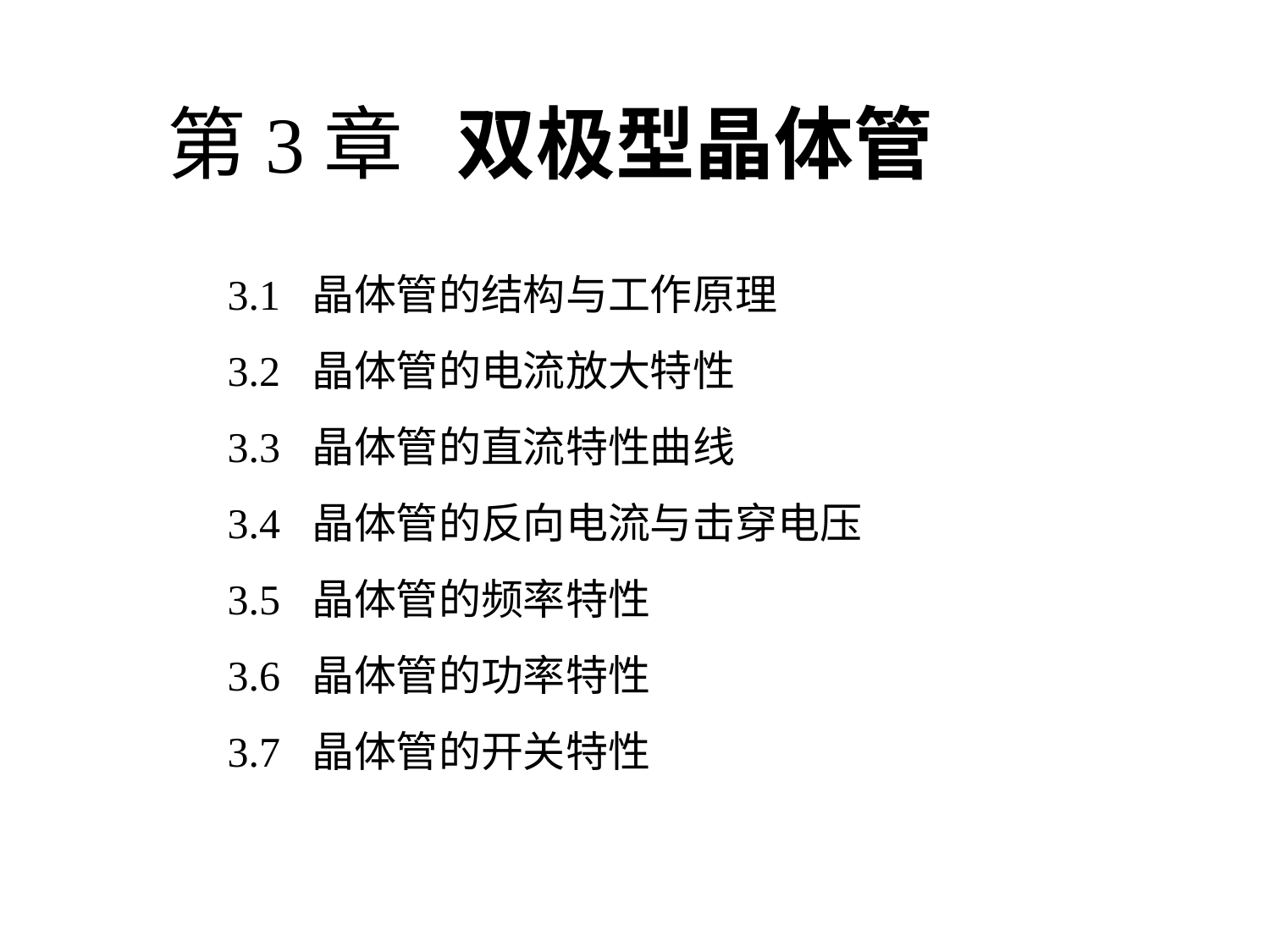

# 第3章   双极型晶体管
3.1  晶体管的结构与工作原理
3.2  晶体管的电流放大特性
3.3  晶体管的直流特性曲线
3.4  晶体管的反向电流与击穿电压
3.5  晶体管的频率特性
3.6  晶体管的功率特性
3.7  晶体管的开关特性